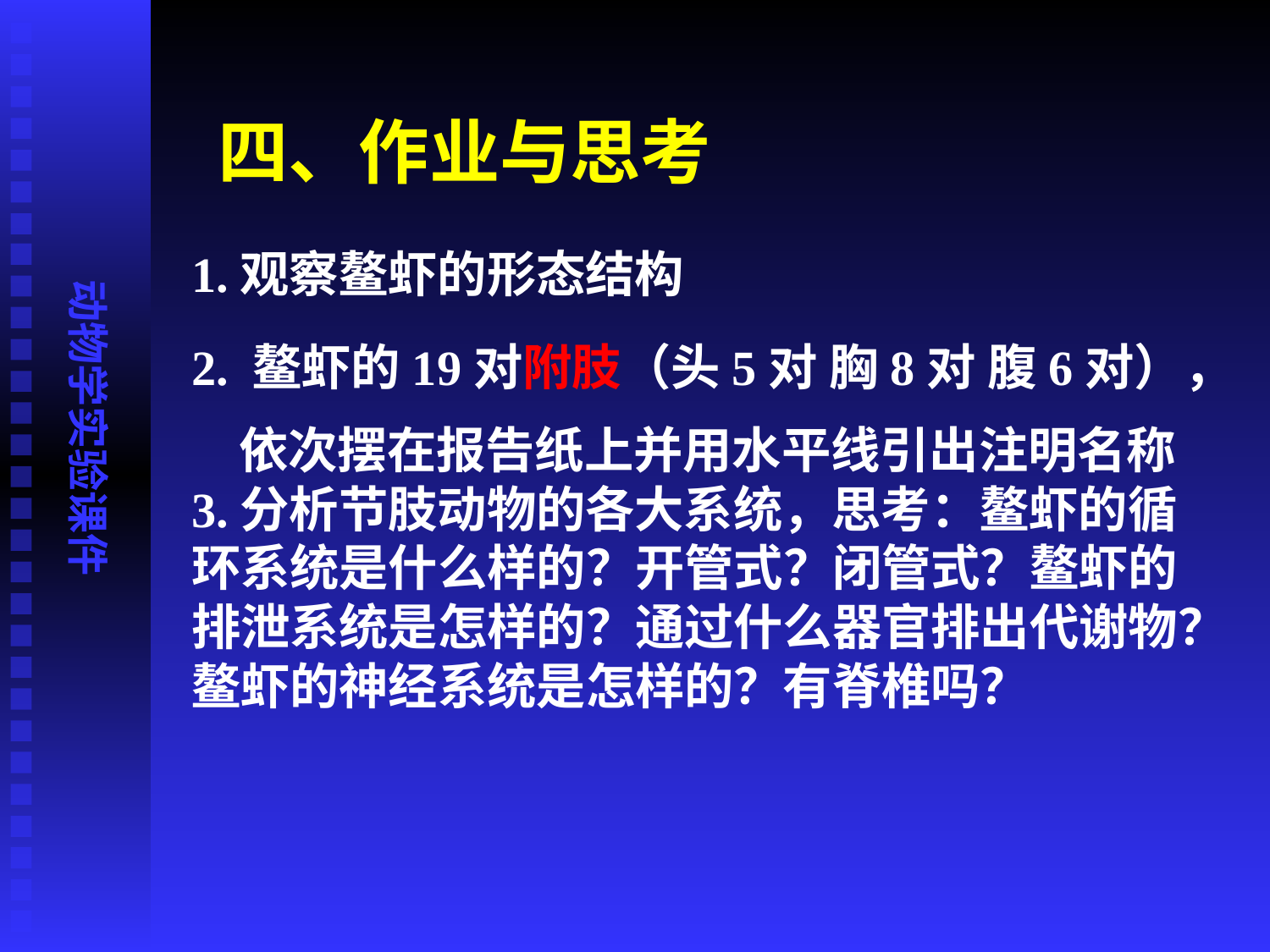

# 四、作业与思考
1.观察鳌虾的形态结构
2. 鳌虾的19对附肢（头5对 胸8对 腹6对），依次摆在报告纸上并用水平线引出注明名称
3.分析节肢动物的各大系统，思考：鳌虾的循环系统是什么样的？开管式？闭管式？鳌虾的排泄系统是怎样的？通过什么器官排出代谢物？鳌虾的神经系统是怎样的？有脊椎吗？